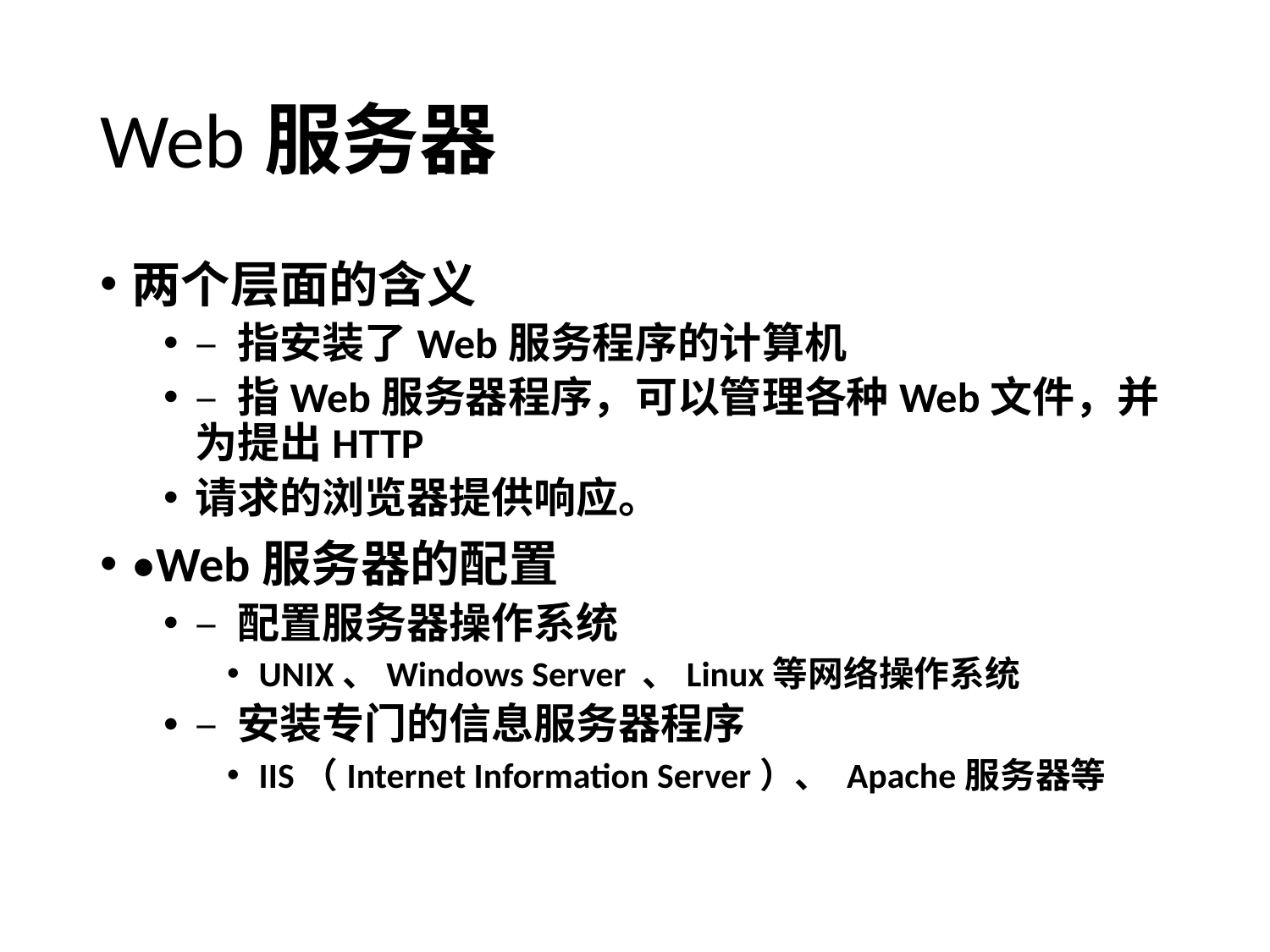

# Web服务器
两个层面的含义
– 指安装了Web服务程序的计算机
– 指Web服务器程序，可以管理各种Web文件，并为提出HTTP
请求的浏览器提供响应。
•Web服务器的配置
– 配置服务器操作系统
UNIX、Windows Server 、Linux等网络操作系统
– 安装专门的信息服务器程序
IIS（Internet Information Server）、 Apache服务器等